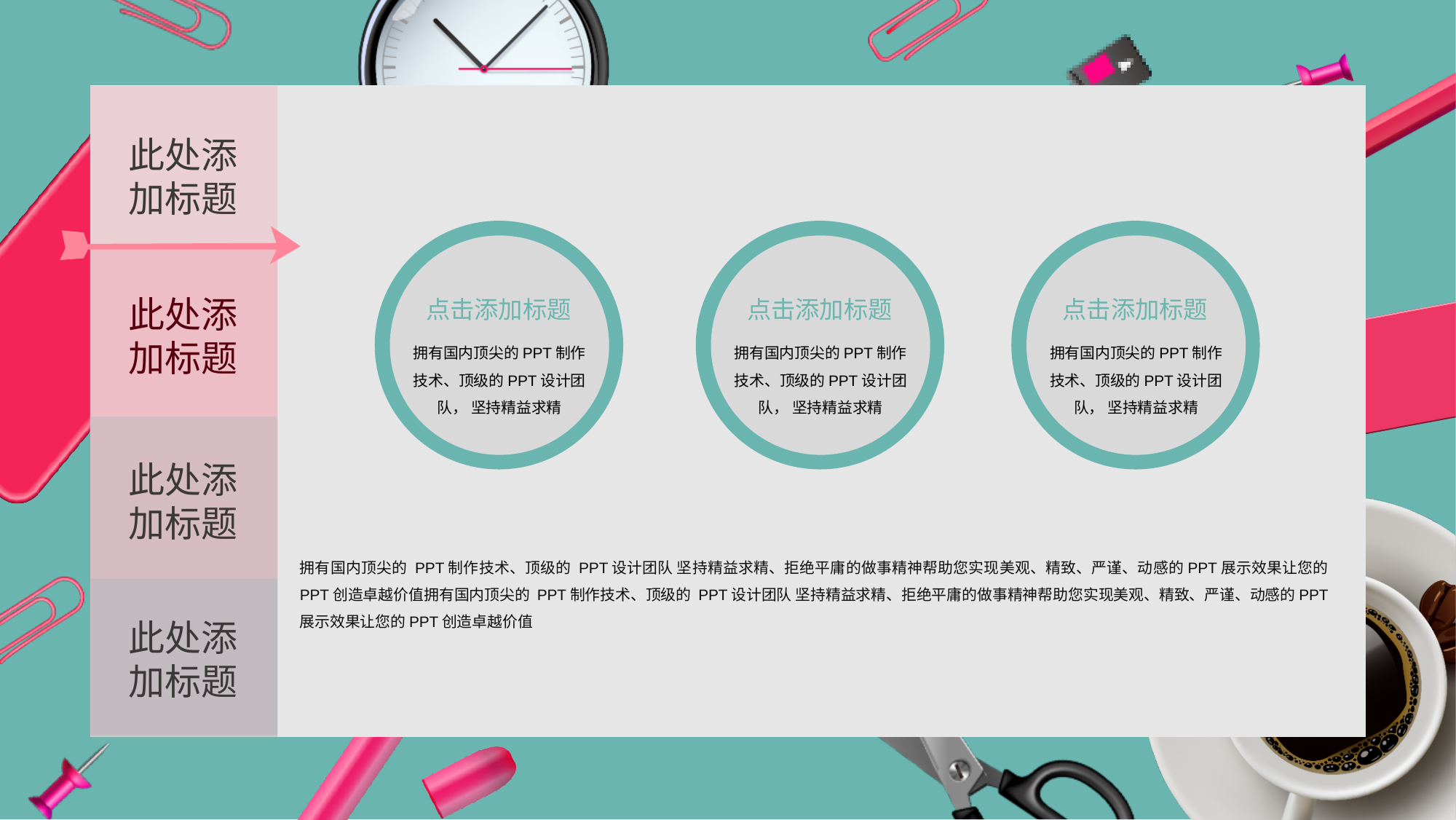

此处添
加标题

此处添
加标题

此处添
加标题

点击添加标题
拥有国内顶尖的PPT制作技术、顶级的PPT设计团队， 坚持精益求精

点击添加标题
拥有国内顶尖的PPT制作技术、顶级的PPT设计团队， 坚持精益求精

点击添加标题
拥有国内顶尖的PPT制作技术、顶级的PPT设计团队， 坚持精益求精

此处添
加标题
拥有国内顶尖的 PPT制作技术、顶级的 PPT设计团队 坚持精益求精、拒绝平庸的做事精神帮助您实现美观、精致、严谨、动感的PPT展示效果让您的PPT创造卓越价值拥有国内顶尖的 PPT制作技术、顶级的 PPT设计团队 坚持精益求精、拒绝平庸的做事精神帮助您实现美观、精致、严谨、动感的PPT展示效果让您的PPT创造卓越价值